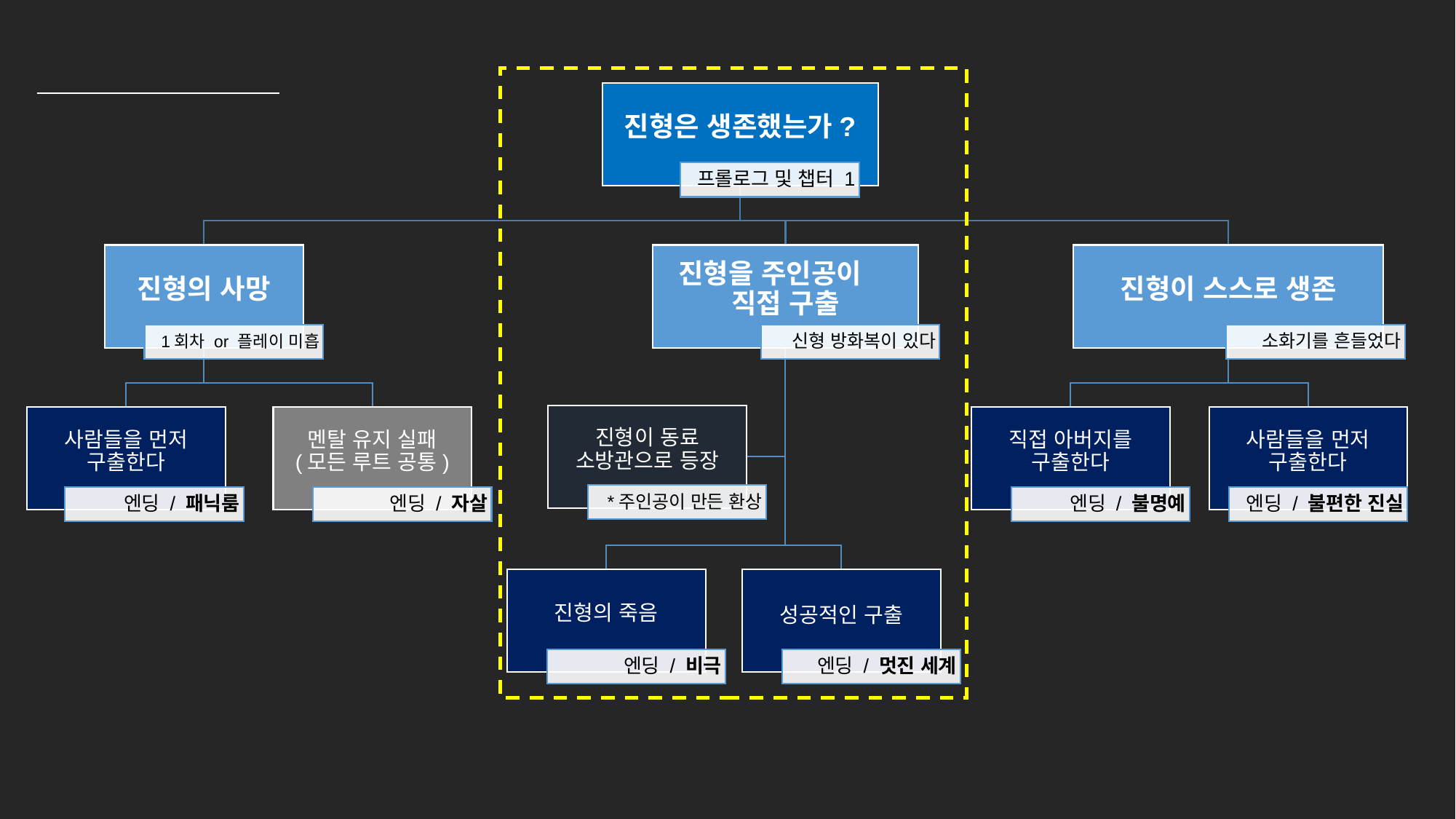

진형은 생존했는가?
프롤로그 및 챕터 1
진형의 사망
1회차 or 플레이 미흡
사람들을 먼저
구출한다
엔딩 / 패닉룸
멘탈 유지 실패
(모든 루트 공통)
엔딩 / 자살
진형을 주인공이     직접 구출
신형 방화복이 있다
진형의 죽음
엔딩 / 비극
성공적인 구출
엔딩 / 멋진 세계
진형이 동료
소방관으로 등장
*주인공이 만든 환상
진형이 스스로 생존
소화기를 흔들었다
직접 아버지를
구출한다
엔딩 / 불명예
사람들을 먼저
구출한다
엔딩 / 불편한 진실
시연 내용

게임의 주요 시나리오를 볼 수 있는 2회차 시나리오 플레이